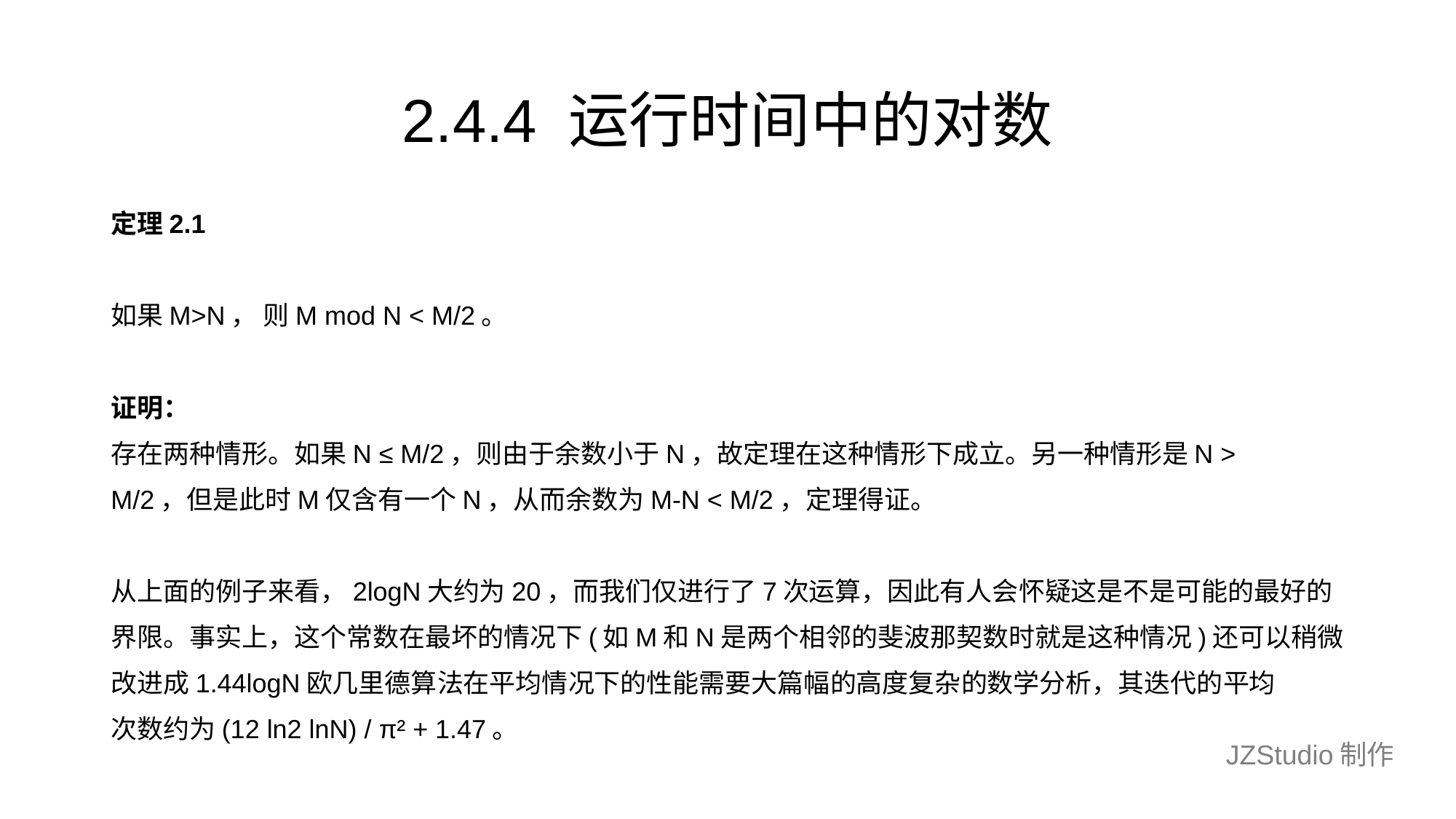

# 2.4.4 运行时间中的对数
定理2.1

如果M>N， 则M mod N < M/2。

证明：
存在两种情形。如果N ≤ M/2，则由于余数小于N，故定理在这种情形下成立。另一种情形是N >
M/2，但是此时M仅含有一个N，从而余数为M-N < M/2，定理得证。

从上面的例子来看，2logN大约为20，而我们仅进行了7次运算，因此有人会怀疑这是不是可能的最好的
界限。事实上，这个常数在最坏的情况下(如M和N是两个相邻的斐波那契数时就是这种情况)还可以稍微
改进成1.44logN欧几里德算法在平均情况下的性能需要大篇幅的高度复杂的数学分析，其迭代的平均
次数约为(12 ln2 lnN) / π² + 1.47。